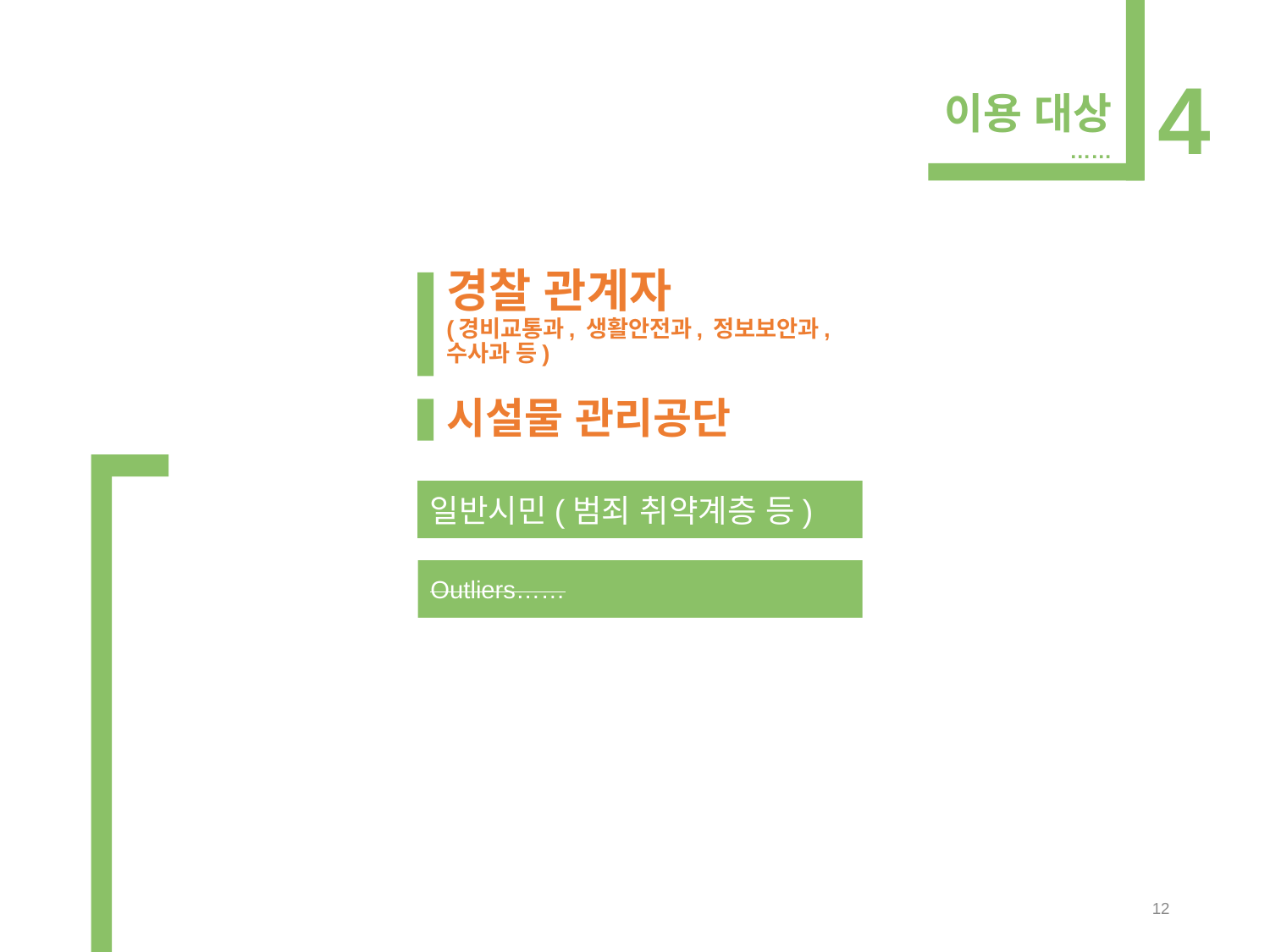

4
이용 대상
……

# 경찰 관계자 (경비교통과, 생활안전과, 정보보안과, 수사과 등)

시설물 관리공단

일반시민(범죄 취약계층 등)
Outliers……
12